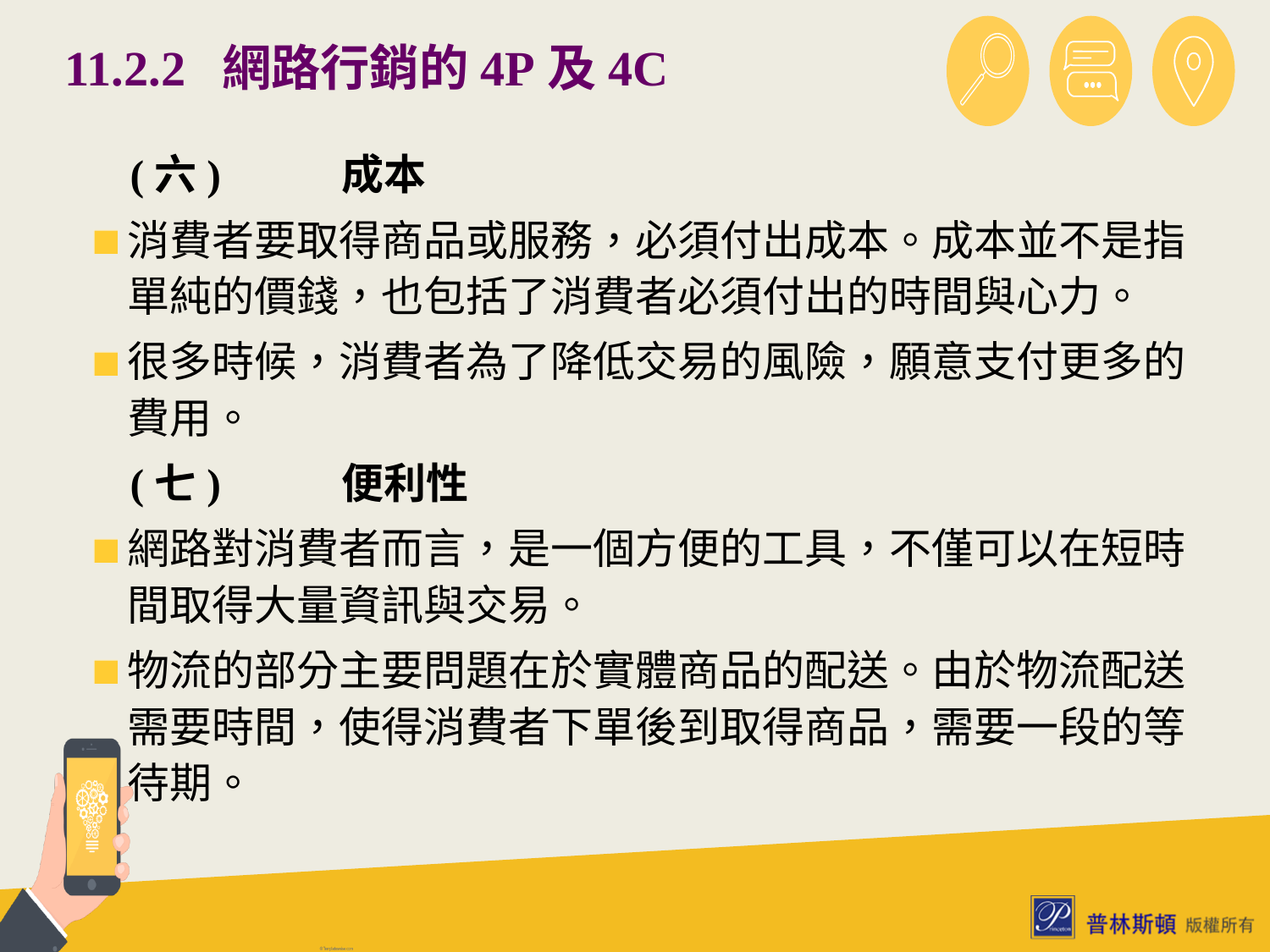

# 11.2.2  網路行銷的4P及4C
    (六)	成本
消費者要取得商品或服務，必須付出成本。成本並不是指單純的價錢，也包括了消費者必須付出的時間與心力。
很多時候，消費者為了降低交易的風險，願意支付更多的費用。
    (七)	便利性
網路對消費者而言，是一個方便的工具，不僅可以在短時間取得大量資訊與交易。
物流的部分主要問題在於實體商品的配送。由於物流配送需要時間，使得消費者下單後到取得商品，需要一段的等待期。